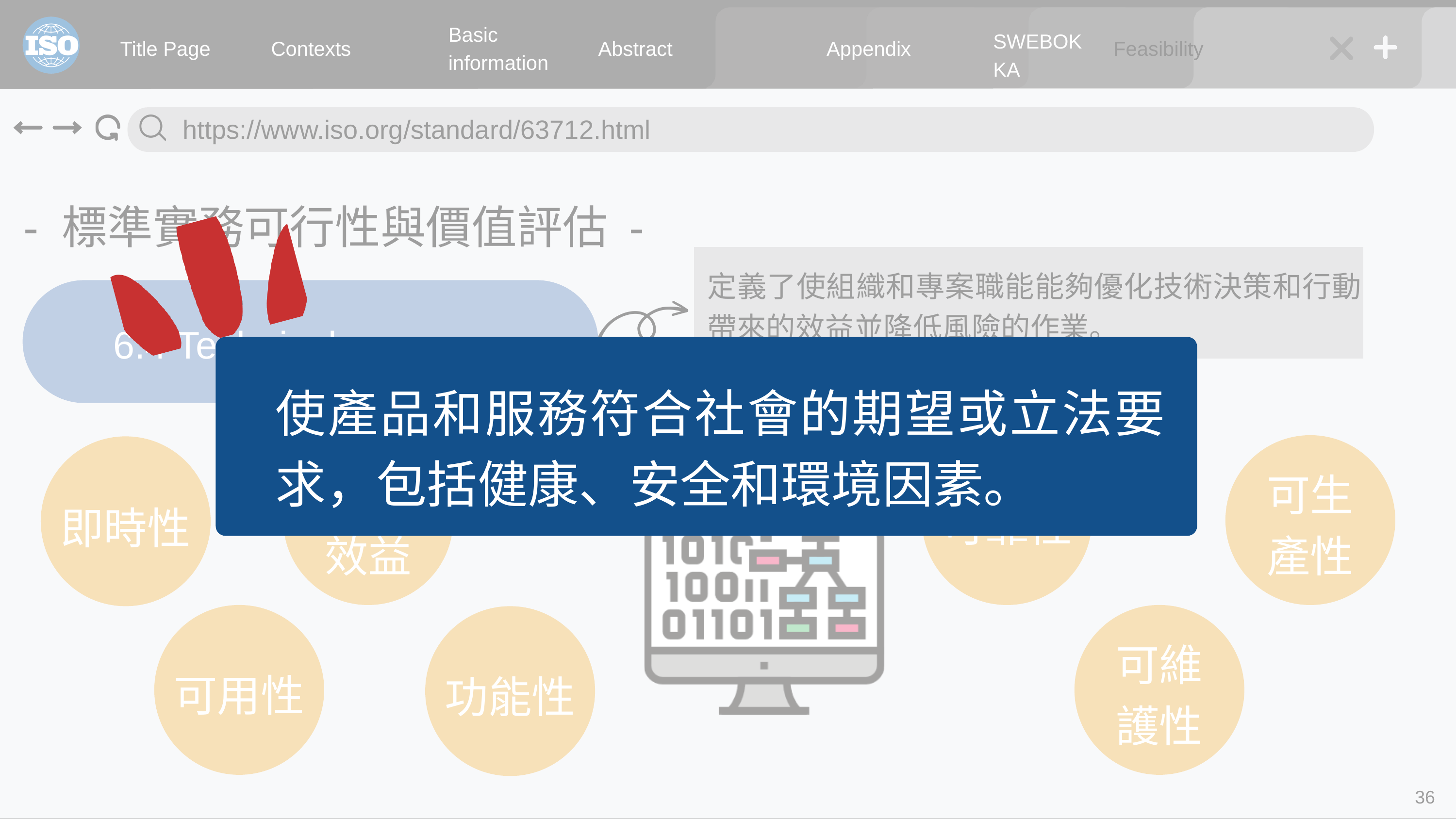

Basic
information

SWEBOK KA
Title Page
Contexts
Abstract
Appendix
Feasibility

       https://www.iso.org/standard/63712.html

- 標準實務可行性與價值評估 -

定義了使組織和專案職能能夠優化技術決策和行動帶來的效益並降低風險的作業。

6.4 Technical processes

使產品和服務符合社會的期望或立法要求，包括健康、安全和環境因素。

成本
效益

可靠性

可生
產性

即時性

可用性

可維
護性

功能性
36